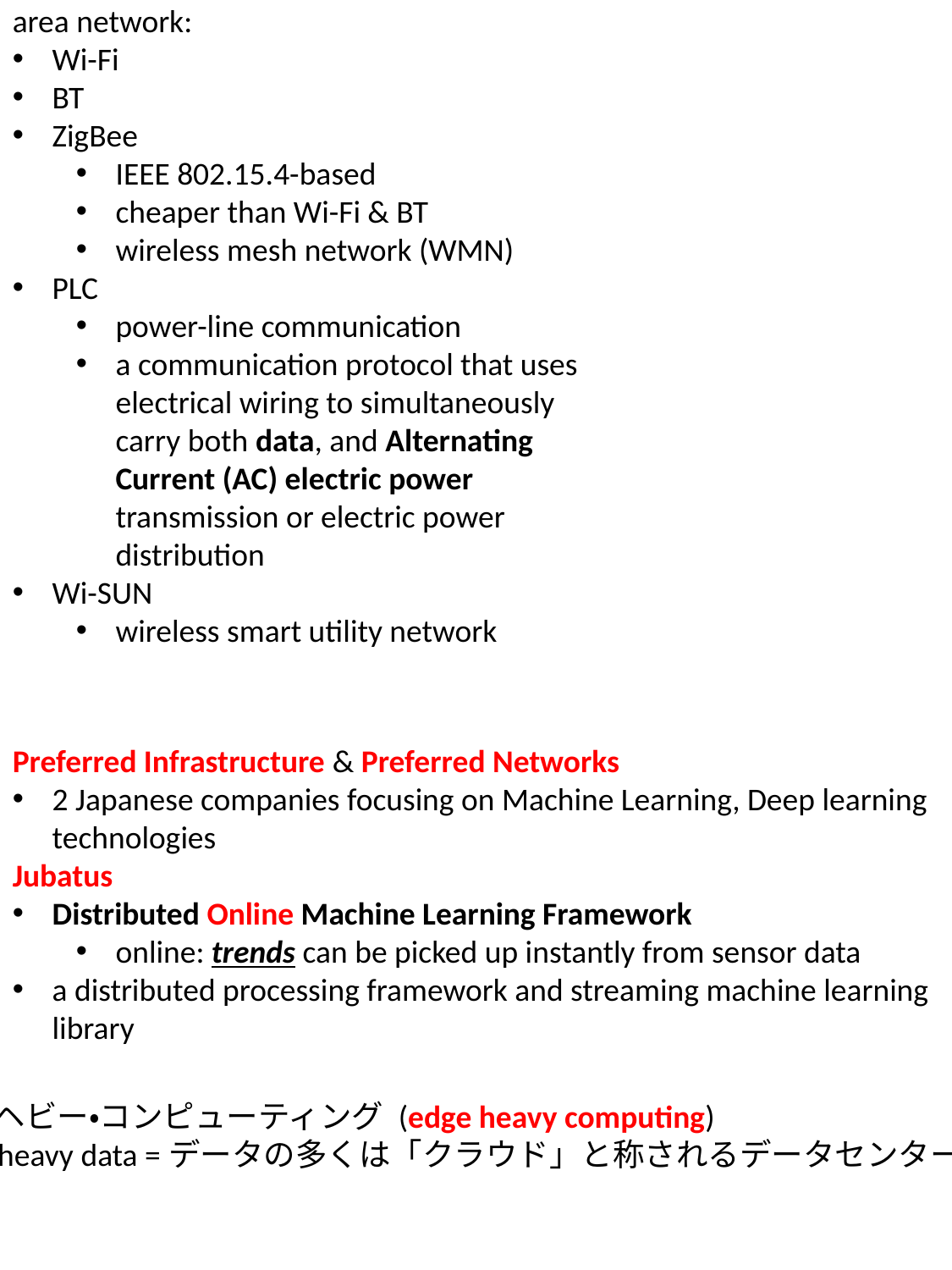

area network:
Wi-Fi
BT
ZigBee
IEEE 802.15.4-based
cheaper than Wi-Fi & BT
wireless mesh network (WMN)
PLC
power-line communication
a communication protocol that uses electrical wiring to simultaneously carry both data, and Alternating Current (AC) electric power transmission or electric power distribution
Wi-SUN
wireless smart utility network

Preferred Infrastructure & Preferred Networks
2 Japanese companies focusing on Machine Learning, Deep learning technologies
Jubatus
Distributed Online Machine Learning Framework
online: trends can be picked up instantly from sensor data
a distributed processing framework and streaming machine learning library
エッジ・ヘビー・コンピューティング (edge heavy computing)
edge heavy data =データの多くは「クラウド」と称されるデータセンターではなく，ネットワークの辺縁部（エッジ）に格納され，処理される